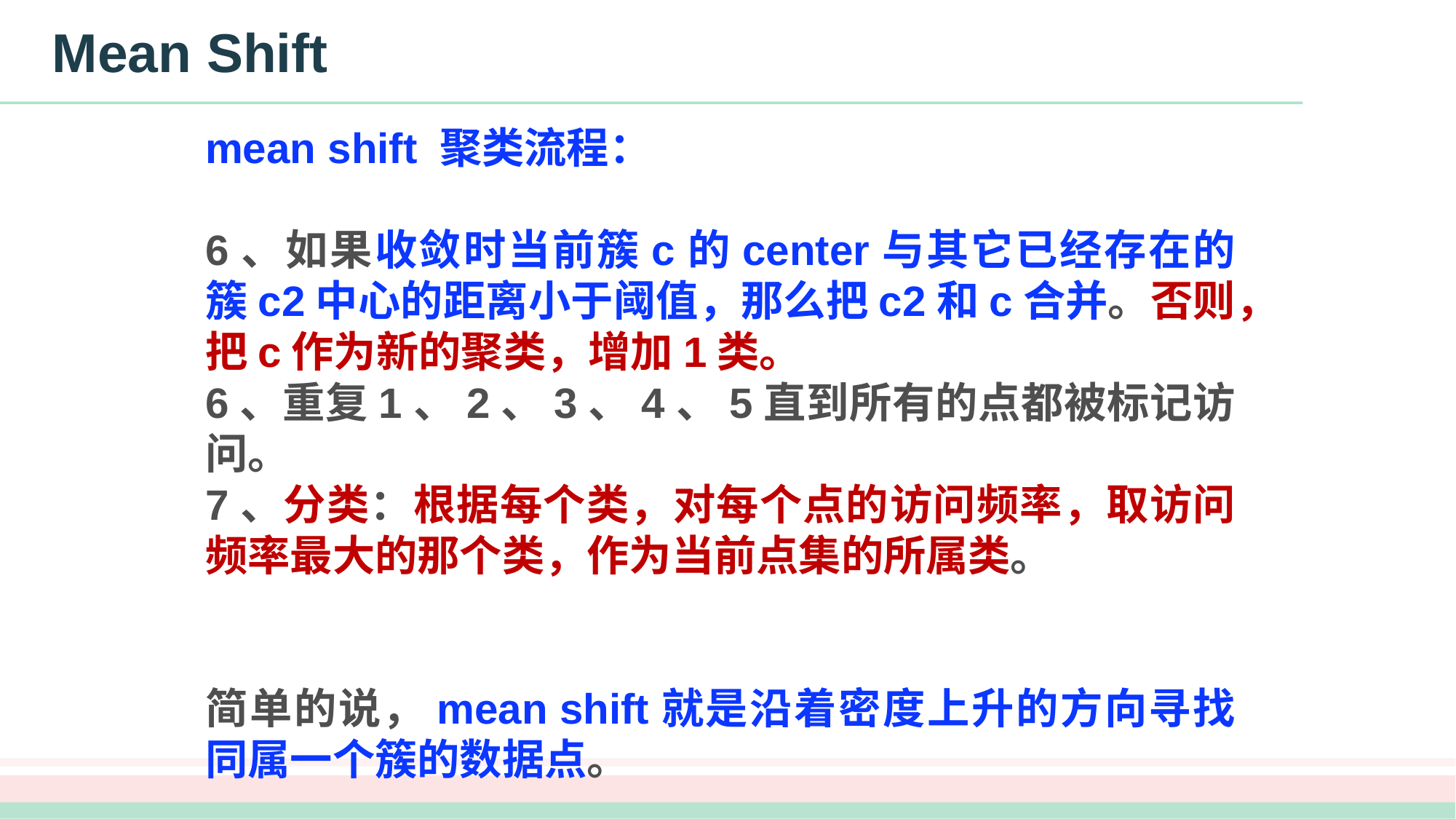

# Mean Shift
mean shift 聚类流程：

6、如果收敛时当前簇c的center与其它已经存在的簇c2中心的距离小于阈值，那么把c2和c合并。否则，把c作为新的聚类，增加1类。
6、重复1、2、3、4、5直到所有的点都被标记访问。
7、分类：根据每个类，对每个点的访问频率，取访问频率最大的那个类，作为当前点集的所属类。

简单的说，mean shift就是沿着密度上升的方向寻找同属一个簇的数据点。